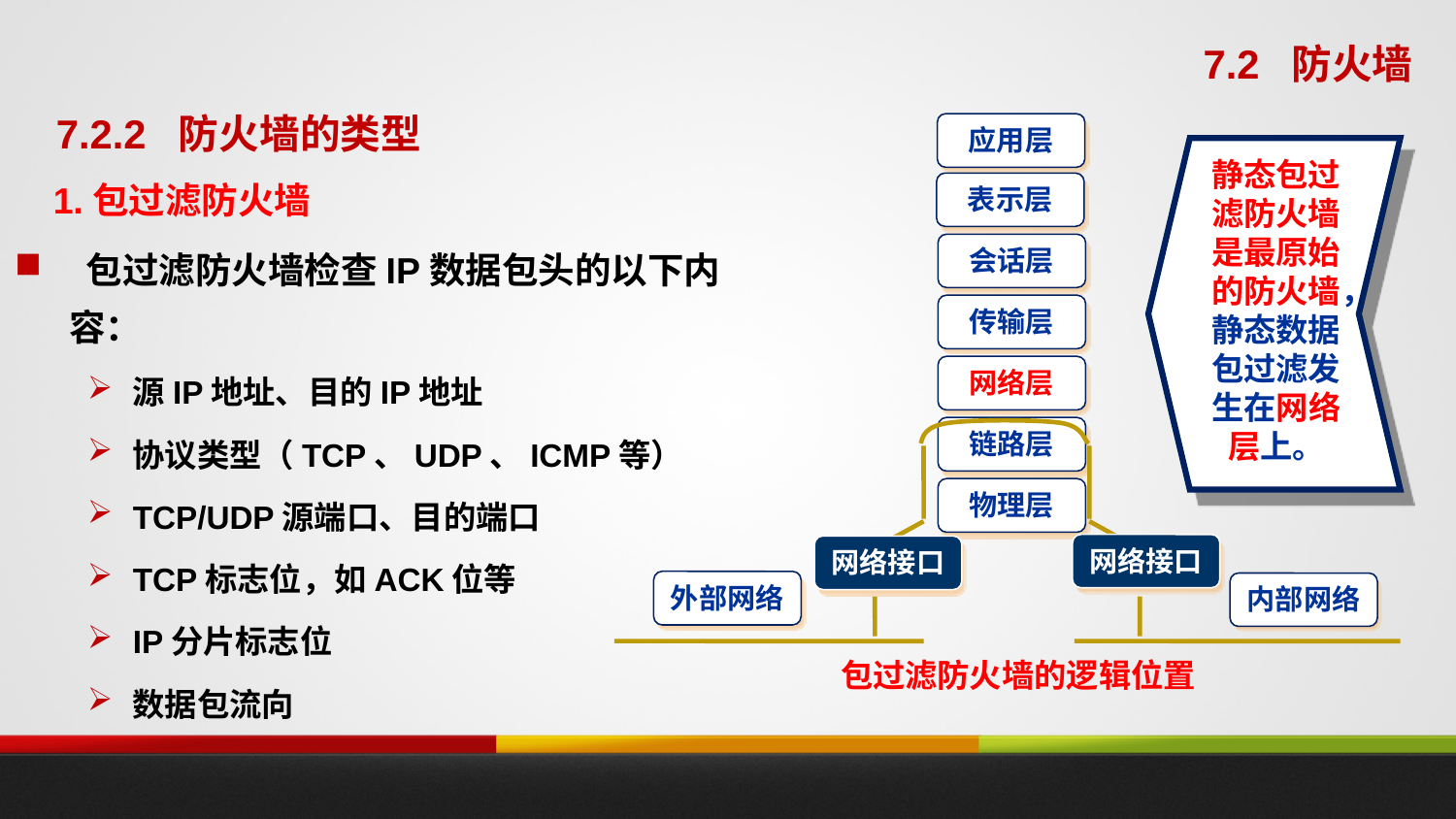

7.2  防火墙
7.2.2  防火墙的类型
应用层
表示层
会话层
传输层
网络层
链路层
物理层

静态包过滤防火墙是最原始的防火墙，静态数据包过滤发生在网络层上。

外部网络
内部网络
网络接口
网络接口
1.包过滤防火墙
 包过滤防火墙检查IP数据包头的以下内容：
源IP地址、目的IP地址
协议类型（TCP、UDP、ICMP等）
TCP/UDP源端口、目的端口
TCP标志位，如ACK位等
IP分片标志位
数据包流向

包过滤防火墙的逻辑位置